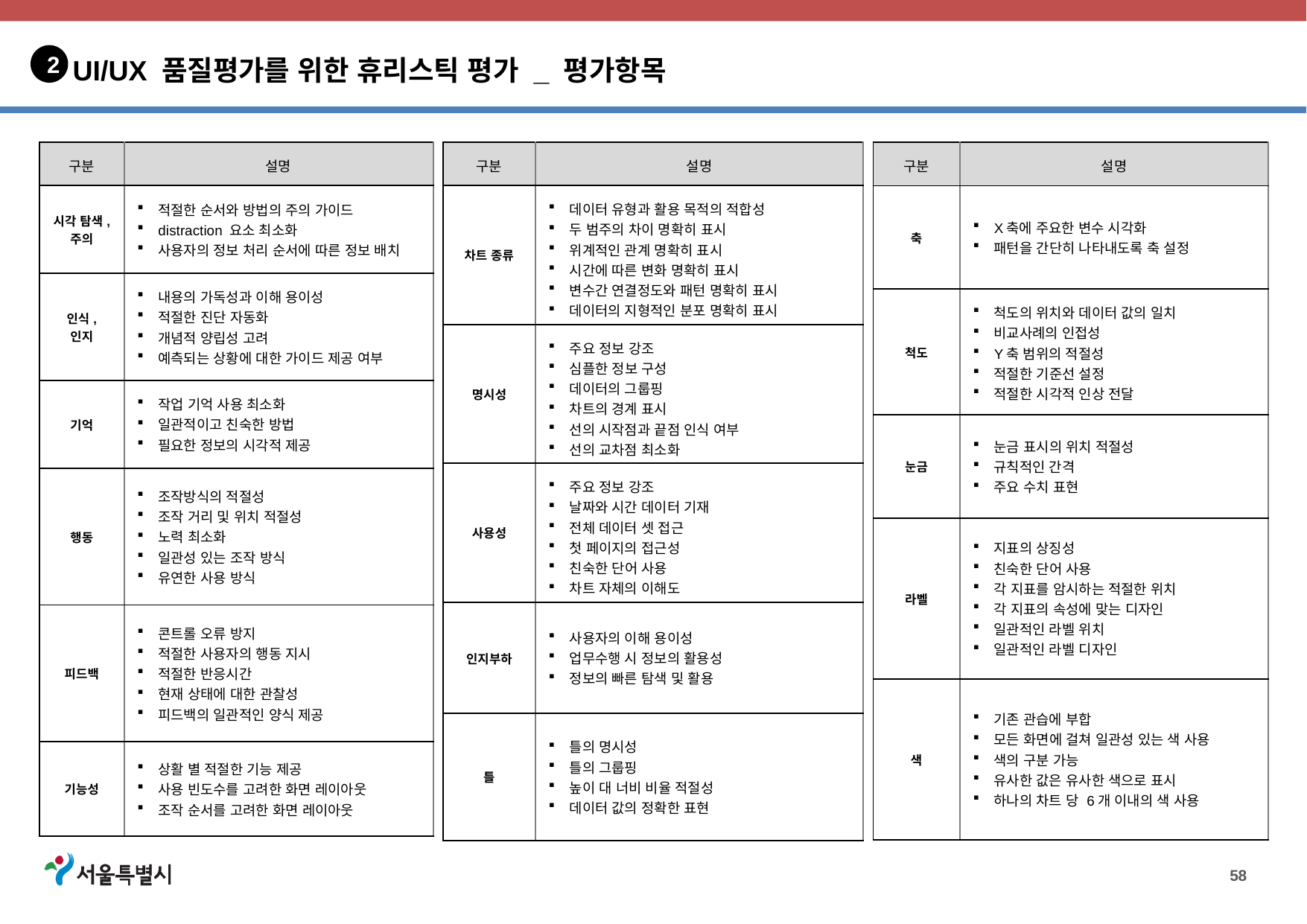

UI/UX 품질평가를 위한 휴리스틱 평가 _ 평가항목
2
| 구분 | 설명 |
| --- | --- |
| 시각 탐색, 주의 | 적절한 순서와 방법의 주의 가이드 distraction 요소 최소화 사용자의 정보 처리 순서에 따른 정보 배치 |
| 인식, 인지 | 내용의 가독성과 이해 용이성 적절한 진단 자동화 개념적 양립성 고려 예측되는 상황에 대한 가이드 제공 여부 |
| 기억 | 작업 기억 사용 최소화 일관적이고 친숙한 방법 필요한 정보의 시각적 제공 |
| 행동 | 조작방식의 적절성 조작 거리 및 위치 적절성 노력 최소화 일관성 있는 조작 방식 유연한 사용 방식 |
| 피드백 | 콘트롤 오류 방지 적절한 사용자의 행동 지시 적절한 반응시간 현재 상태에 대한 관찰성 피드백의 일관적인 양식 제공 |
| 기능성 | 상활 별 적절한 기능 제공 사용 빈도수를 고려한 화면 레이아웃 조작 순서를 고려한 화면 레이아웃 |
| 구분 | 설명 |
| --- | --- |
| 축 | X축에 주요한 변수 시각화 패턴을 간단히 나타내도록 축 설정 |
| 척도 | 척도의 위치와 데이터 값의 일치 비교사례의 인접성 Y축 범위의 적절성 적절한 기준선 설정 적절한 시각적 인상 전달 |
| 눈금 | 눈금 표시의 위치 적절성 규칙적인 간격 주요 수치 표현 |
| 라벨 | 지표의 상징성 친숙한 단어 사용 각 지표를 암시하는 적절한 위치 각 지표의 속성에 맞는 디자인 일관적인 라벨 위치 일관적인 라벨 디자인 |
| 색 | 기존 관습에 부합 모든 화면에 걸쳐 일관성 있는 색 사용 색의 구분 가능 유사한 값은 유사한 색으로 표시 하나의 차트 당 6개 이내의 색 사용 |
| 구분 | 설명 |
| --- | --- |
| 차트 종류 | 데이터 유형과 활용 목적의 적합성 두 범주의 차이 명확히 표시 위계적인 관계 명확히 표시 시간에 따른 변화 명확히 표시 변수간 연결정도와 패턴 명확히 표시 데이터의 지형적인 분포 명확히 표시 |
| 명시성 | 주요 정보 강조 심플한 정보 구성 데이터의 그룹핑 차트의 경계 표시 선의 시작점과 끝점 인식 여부 선의 교차점 최소화 |
| 사용성 | 주요 정보 강조 날짜와 시간 데이터 기재 전체 데이터 셋 접근 첫 페이지의 접근성 친숙한 단어 사용 차트 자체의 이해도 |
| 인지부하 | 사용자의 이해 용이성 업무수행 시 정보의 활용성 정보의 빠른 탐색 및 활용 |
| 틀 | 틀의 명시성 틀의 그룹핑 높이 대 너비 비율 적절성 데이터 값의 정확한 표현 |